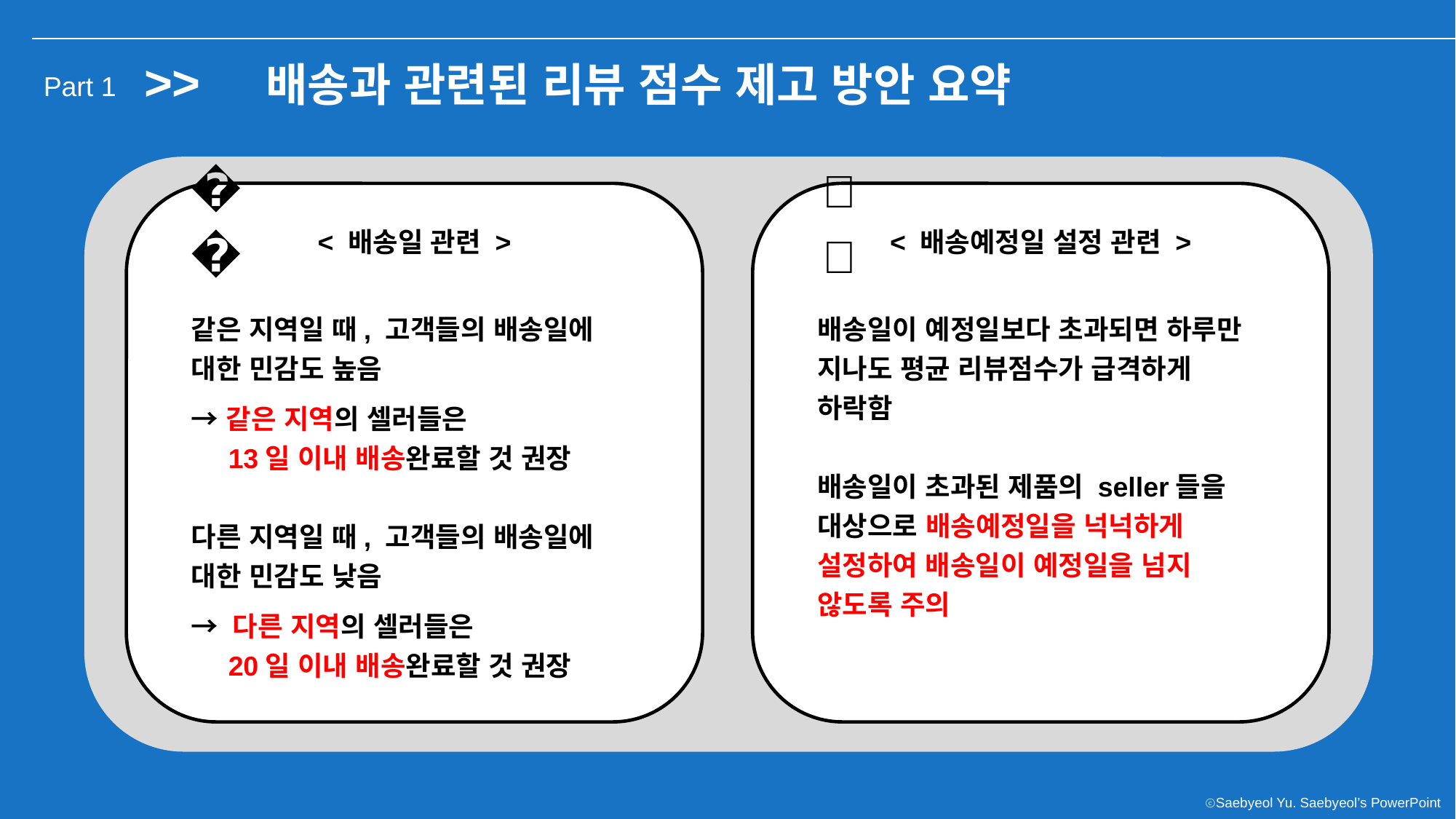

>>
배송과 관련된 리뷰 점수 제고 방안 요약
Part 1
💡
💡

< 배송일 관련 >
< 배송예정일 설정 관련 >
같은 지역일 때, 고객들의 배송일에 대한 민감도 높음
→ 같은 지역의 셀러들은
    13일 이내 배송완료할 것 권장

다른 지역일 때, 고객들의 배송일에 대한 민감도 낮음
→ 다른 지역의 셀러들은
    20일 이내 배송완료할 것 권장
배송일이 예정일보다 초과되면 하루만 지나도 평균 리뷰점수가 급격하게 하락함
배송일이 초과된 제품의 seller들을 대상으로 배송예정일을 넉넉하게 설정하여 배송일이 예정일을 넘지 않도록 주의